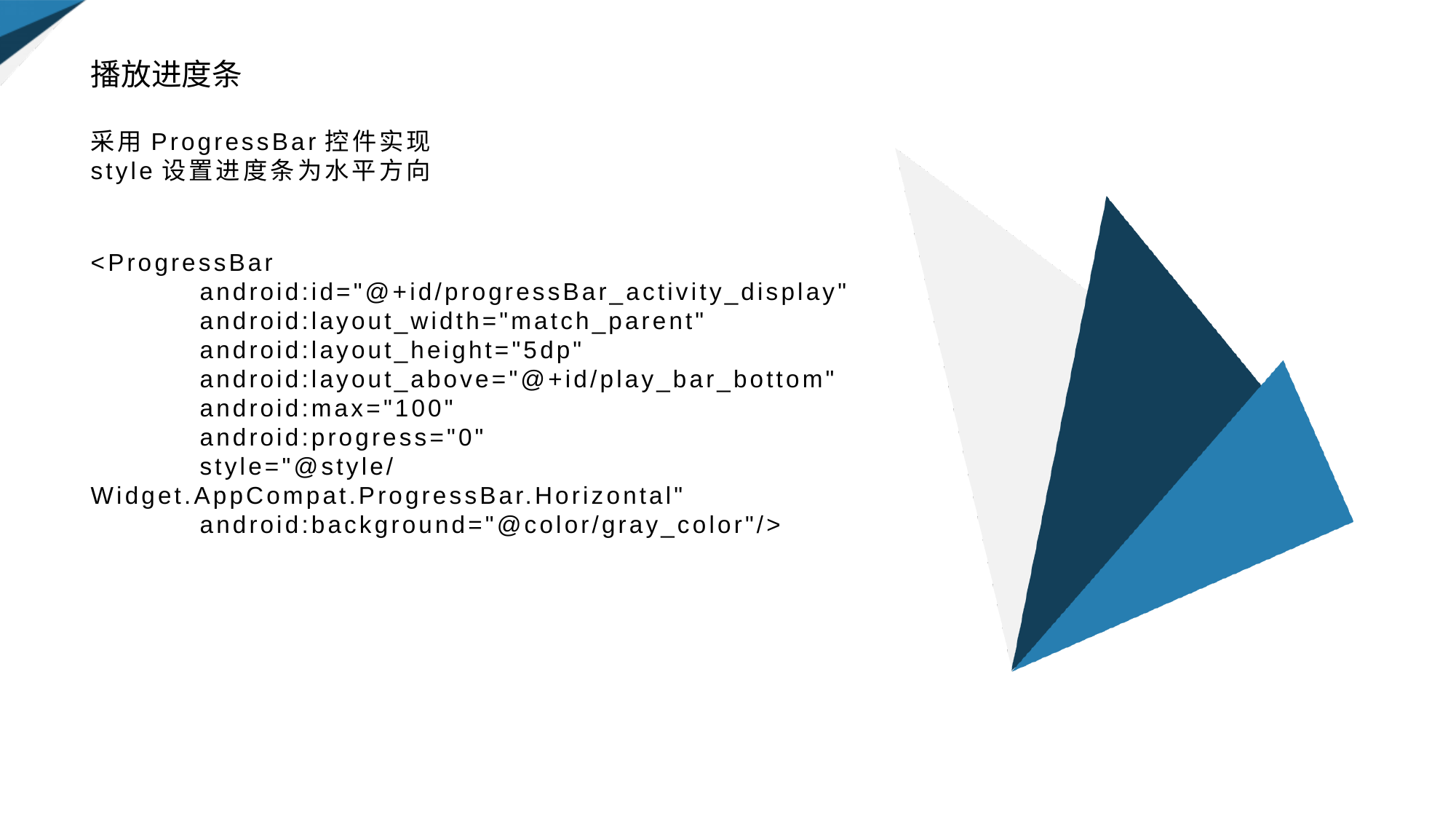

播放进度条
# 采用ProgressBar控件实现 style设置进度条为水平方向
<ProgressBar
	android:id="@+id/progressBar_activity_display"
	android:layout_width="match_parent"
	android:layout_height="5dp"
	android:layout_above="@+id/play_bar_bottom"
	android:max="100"
	android:progress="0"
	style="@style/Widget.AppCompat.ProgressBar.Horizontal"
	android:background="@color/gray_color"/>